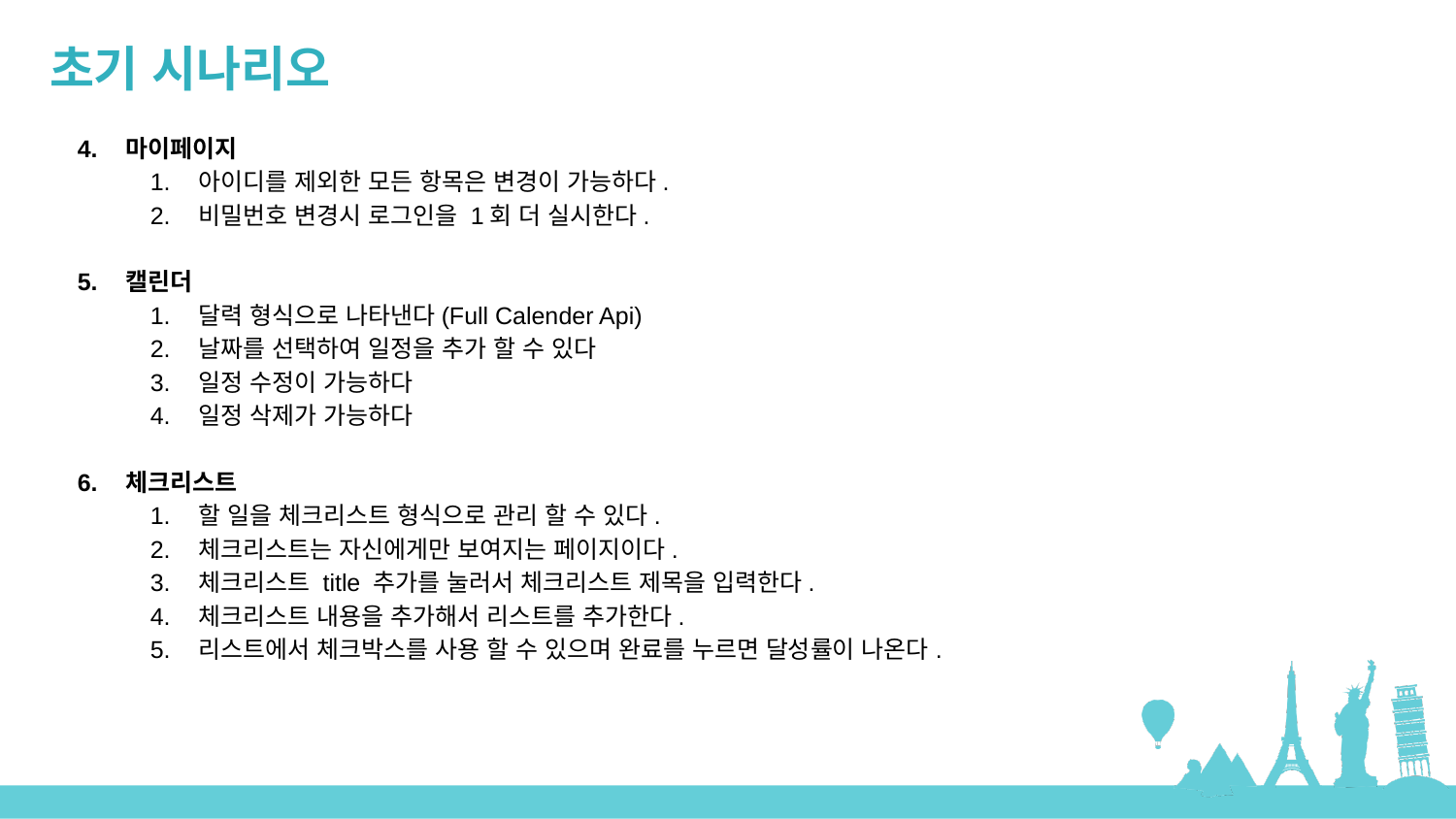

초기 시나리오
마이페이지
아이디를 제외한 모든 항목은 변경이 가능하다.
비밀번호 변경시 로그인을 1회 더 실시한다.

캘린더
달력 형식으로 나타낸다(Full Calender Api)
날짜를 선택하여 일정을 추가 할 수 있다
일정 수정이 가능하다
일정 삭제가 가능하다

체크리스트
할 일을 체크리스트 형식으로 관리 할 수 있다.
체크리스트는 자신에게만 보여지는 페이지이다.
체크리스트 title 추가를 눌러서 체크리스트 제목을 입력한다.
체크리스트 내용을 추가해서 리스트를 추가한다.
리스트에서 체크박스를 사용 할 수 있으며 완료를 누르면 달성률이 나온다.